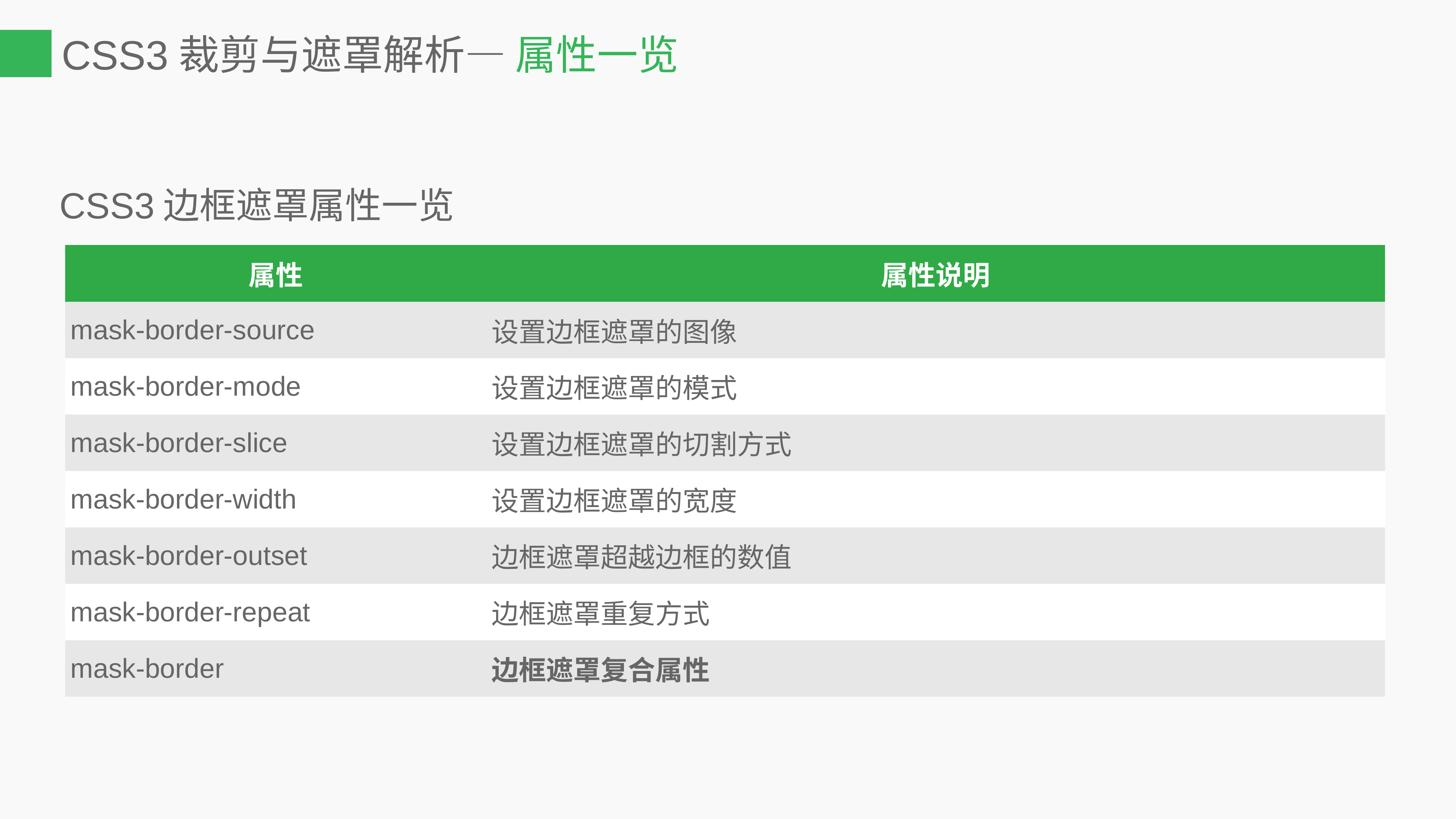

# CSS3裁剪与遮罩解析— 属性一览
CSS3边框遮罩属性一览
| 属性 | 属性说明 |
| --- | --- |
| mask-border-source | 设置边框遮罩的图像 |
| mask-border-mode | 设置边框遮罩的模式 |
| mask-border-slice | 设置边框遮罩的切割方式 |
| mask-border-width | 设置边框遮罩的宽度 |
| mask-border-outset | 边框遮罩超越边框的数值 |
| mask-border-repeat | 边框遮罩重复方式 |
| mask-border | 边框遮罩复合属性 |